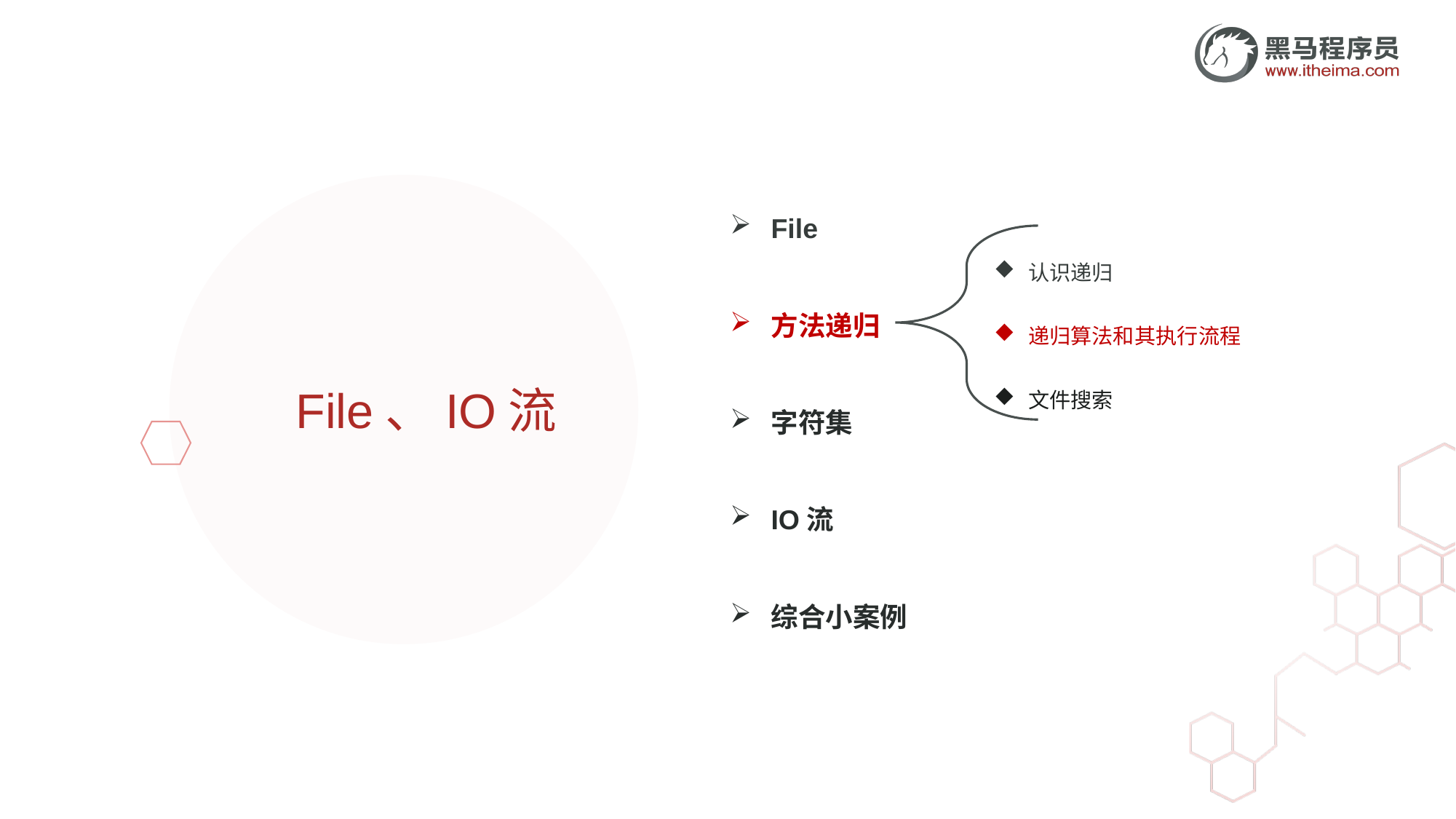

认识递归
递归算法和其执行流程
文件搜索

File
方法递归
字符集
IO流
综合小案例